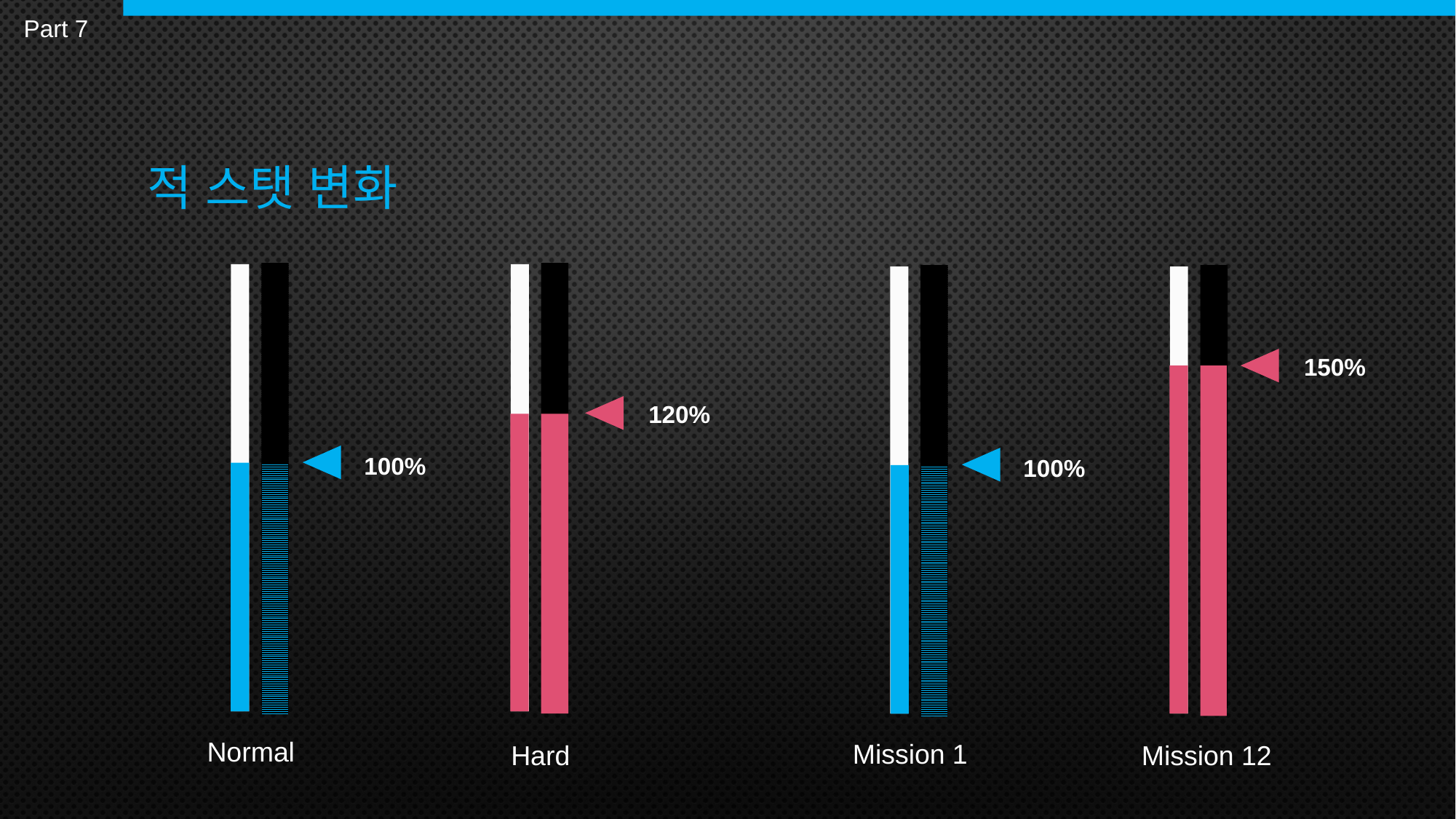

Part 7
# 적 스탯 변화

120%

100%

Normal
Hard

150%

100%

Mission 1
Mission 12